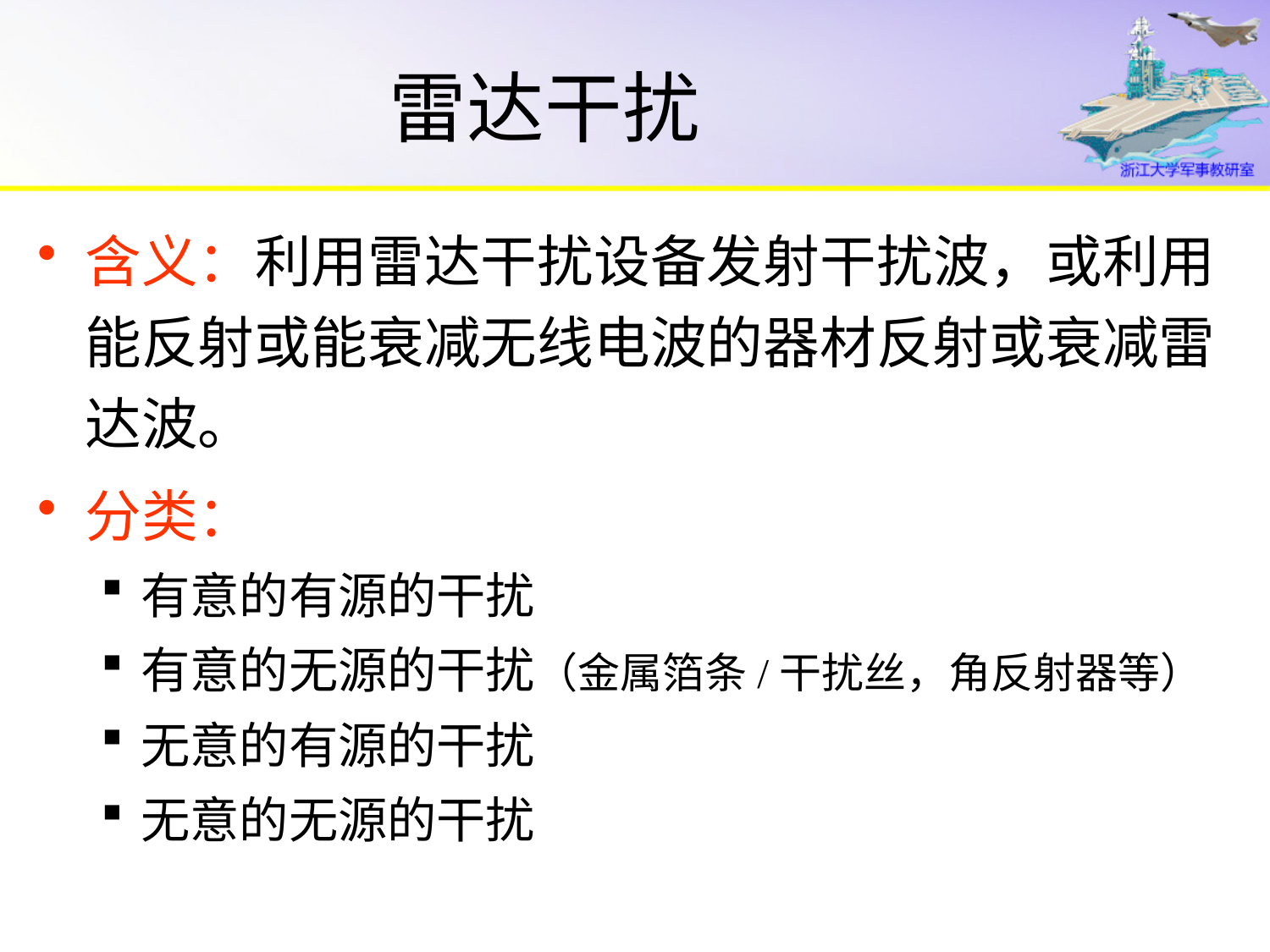

# 雷达干扰
含义：利用雷达干扰设备发射干扰波，或利用能反射或能衰减无线电波的器材反射或衰减雷达波。
分类：
有意的有源的干扰
有意的无源的干扰（金属箔条/干扰丝，角反射器等）
无意的有源的干扰
无意的无源的干扰